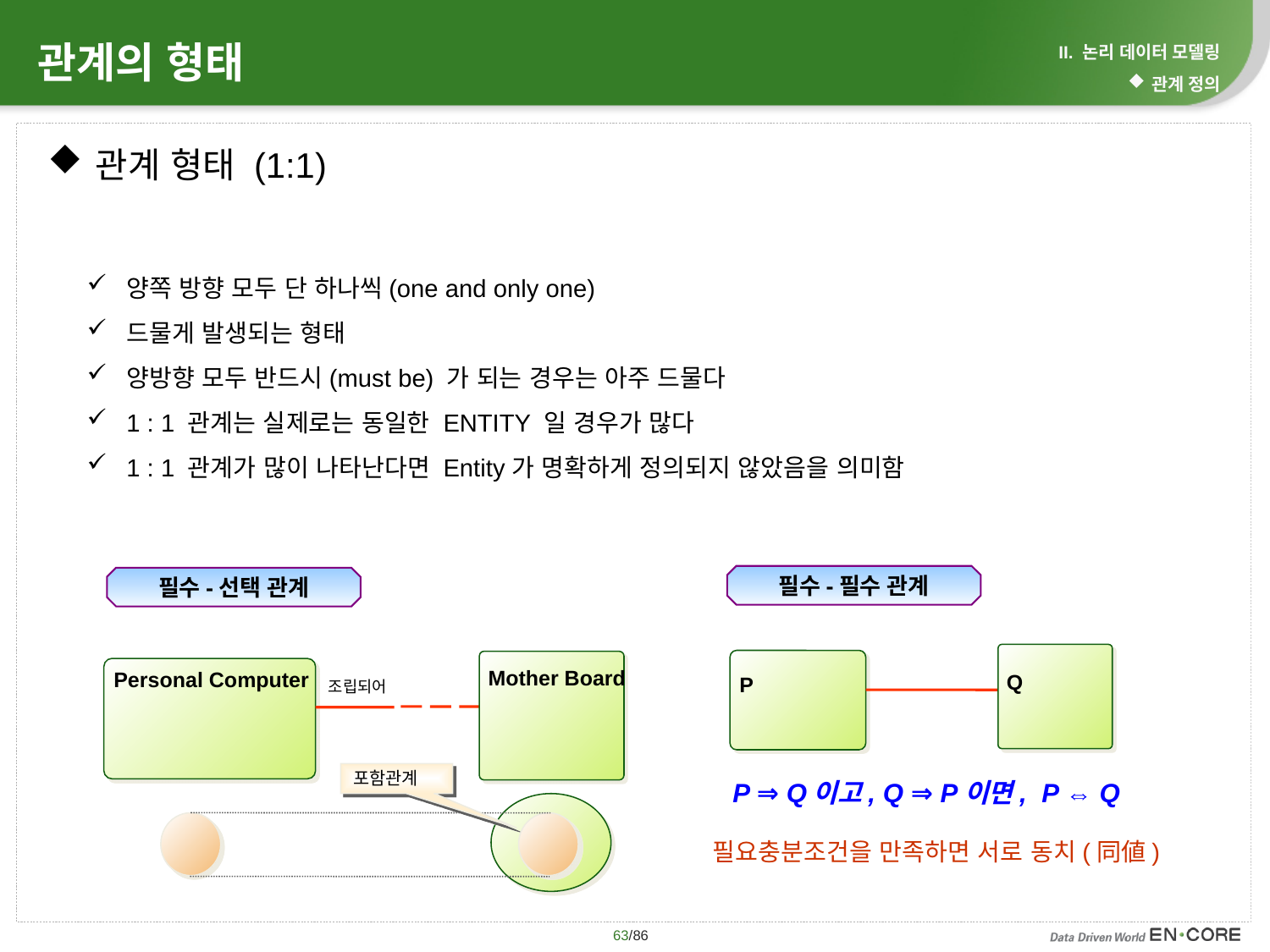

# 관계의 형태
II. 논리 데이터 모델링
관계 정의
관계 형태 (1:1)

양쪽 방향 모두 단 하나씩(one and only one)
드물게 발생되는 형태
양방향 모두 반드시(must be) 가 되는 경우는 아주 드물다
1 : 1 관계는 실제로는 동일한 ENTITY 일 경우가 많다
1 : 1 관계가 많이 나타난다면 Entity가 명확하게 정의되지 않았음을 의미함
필수-필수 관계
필수-선택 관계
Q

P

P ⇒ Q이고, Q ⇒ P이면,  P ⇔ Q
필요충분조건을 만족하면 서로 동치(同値)
Mother Board

Personal Computer

조립되어

포함관계